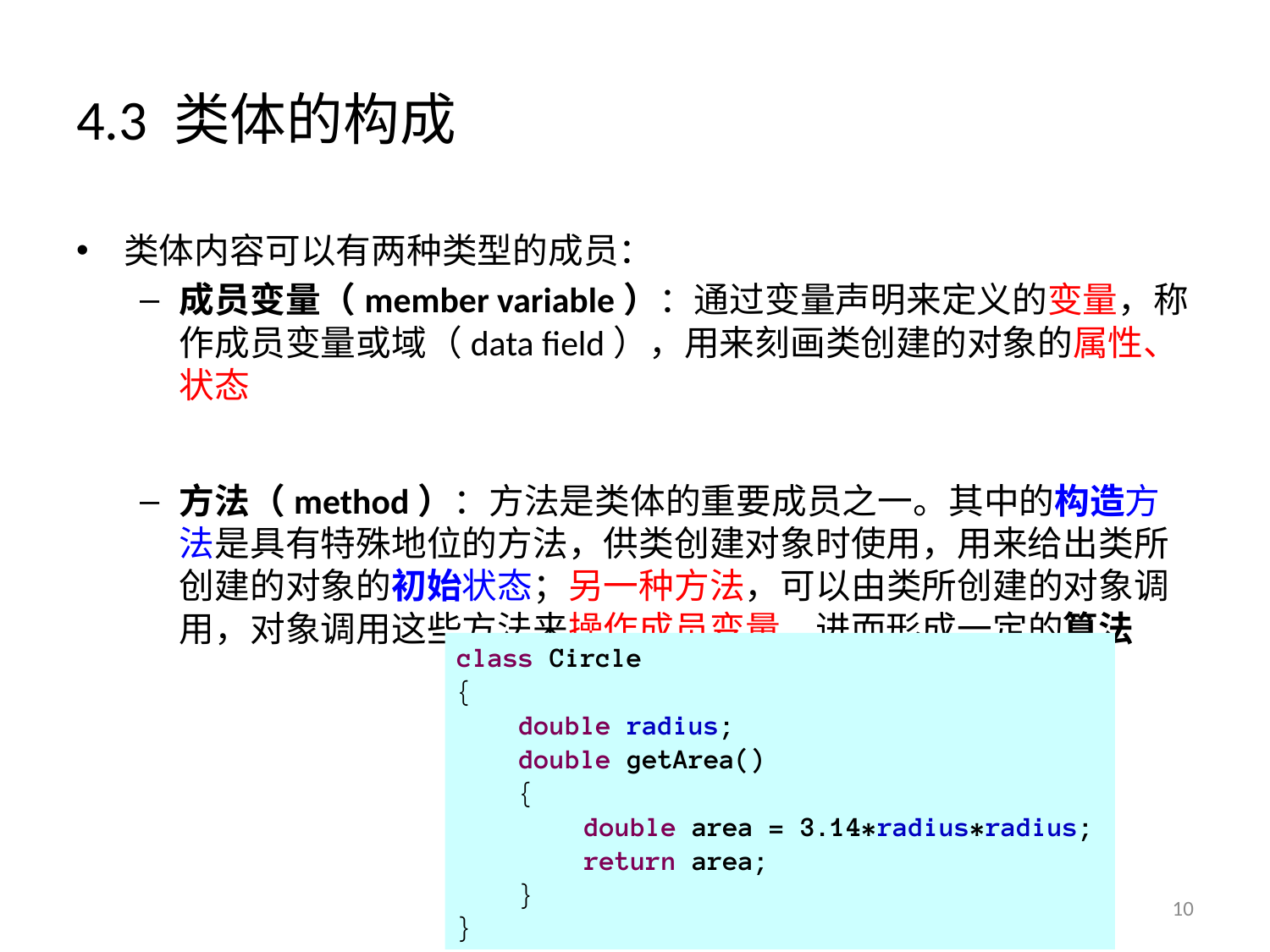

# 4.3 类体的构成
类体内容可以有两种类型的成员：
成员变量（member variable）：通过变量声明来定义的变量，称作成员变量或域（data field），用来刻画类创建的对象的属性、状态

方法（method）：方法是类体的重要成员之一。其中的构造方法是具有特殊地位的方法，供类创建对象时使用，用来给出类所创建的对象的初始状态；另一种方法，可以由类所创建的对象调用，对象调用这些方法来操作成员变量，进而形成一定的算法
class Circle
{
    double radius;
    double getArea()
    {
	double area = 3.14*radius*radius;
	return area;
    }
}
10